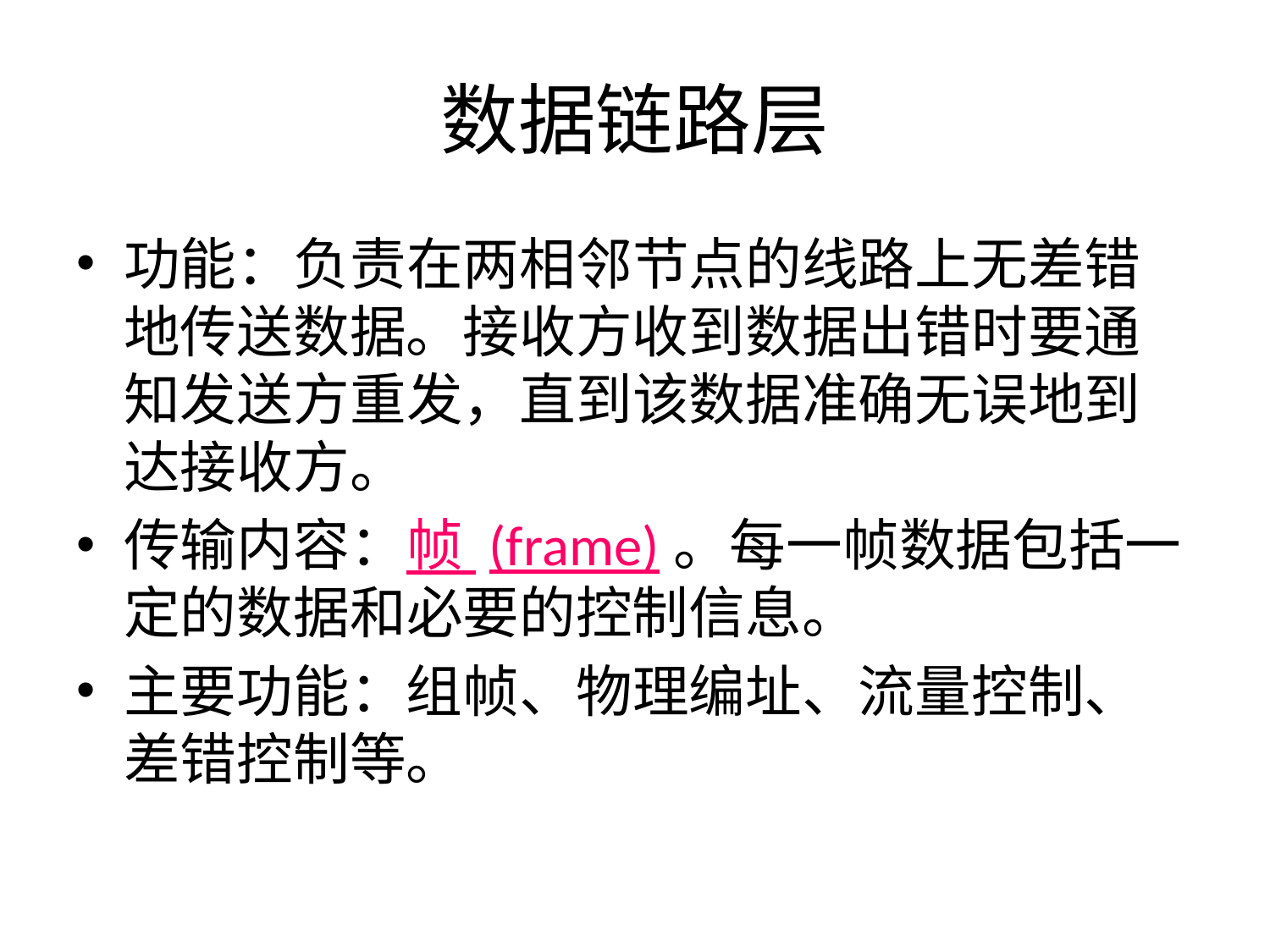

# 数据链路层
功能：负责在两相邻节点的线路上无差错地传送数据。接收方收到数据出错时要通知发送方重发，直到该数据准确无误地到达接收方。
传输内容：帧 (frame)。每一帧数据包括一定的数据和必要的控制信息。
主要功能：组帧、物理编址、流量控制、差错控制等。